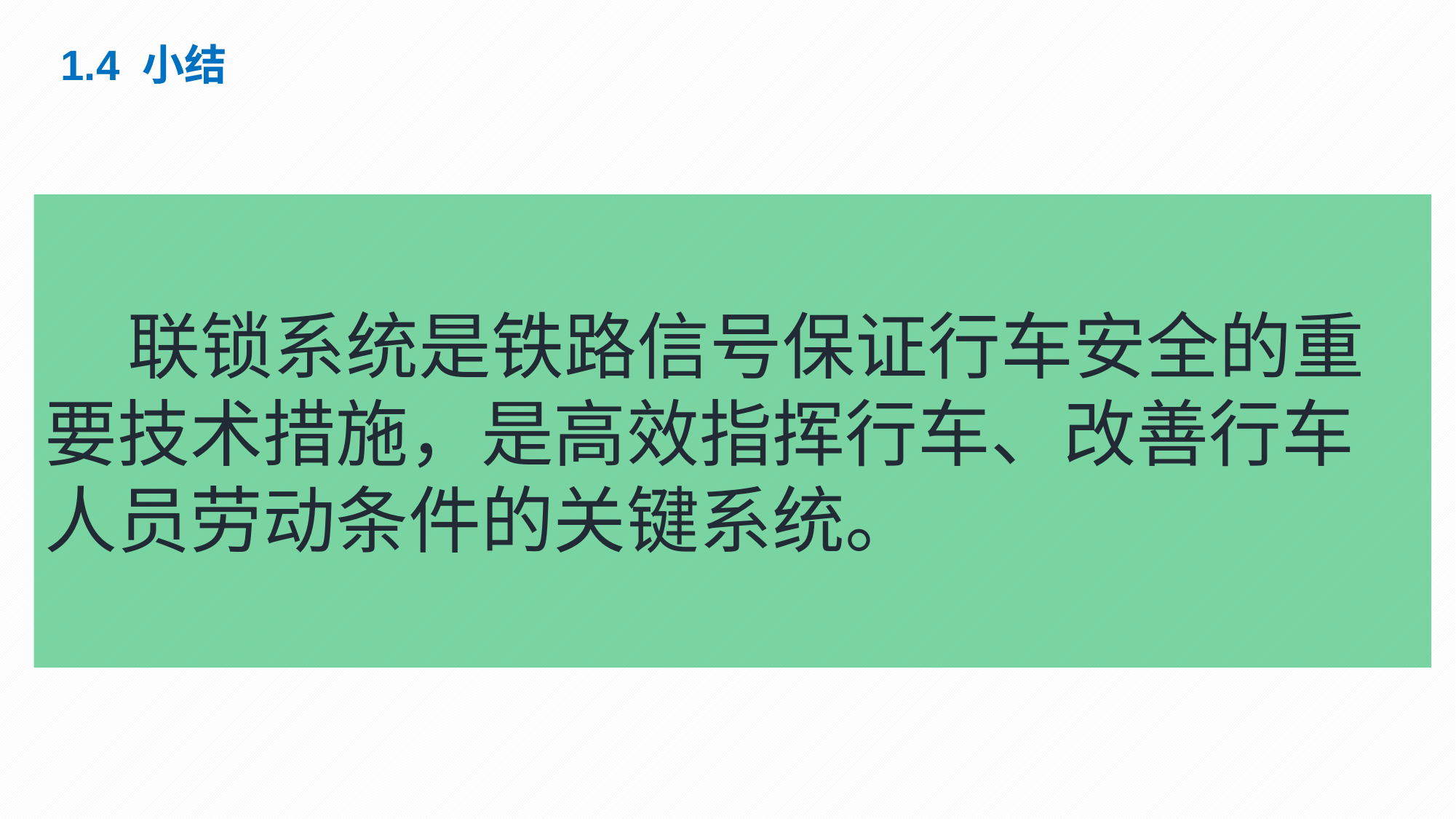

1.4 小结
    联锁系统是铁路信号保证行车安全的重要技术措施，是高效指挥行车、改善行车人员劳动条件的关键系统。